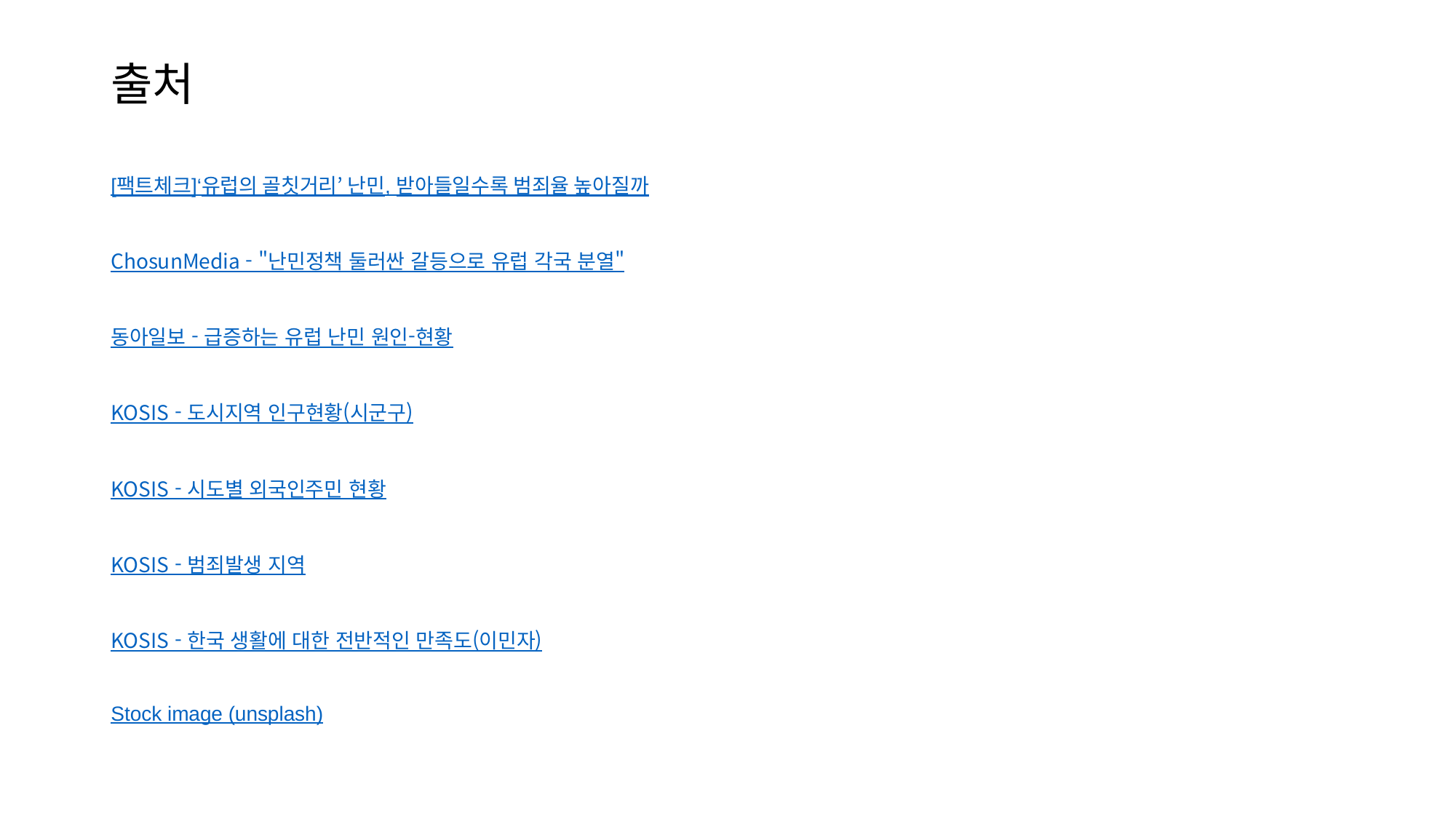

# 출처
[팩트체크]‘유럽의 골칫거리’ 난민, 받아들일수록 범죄율 높아질까

ChosunMedia - "난민정책 둘러싼 갈등으로 유럽 각국 분열"

동아일보 - 급증하는 유럽 난민 원인-현황

KOSIS - 도시지역 인구현황(시군구)

KOSIS - 시도별 외국인주민 현황

KOSIS - 범죄발생 지역

KOSIS - 한국 생활에 대한 전반적인 만족도(이민자)

Stock image (unsplash)